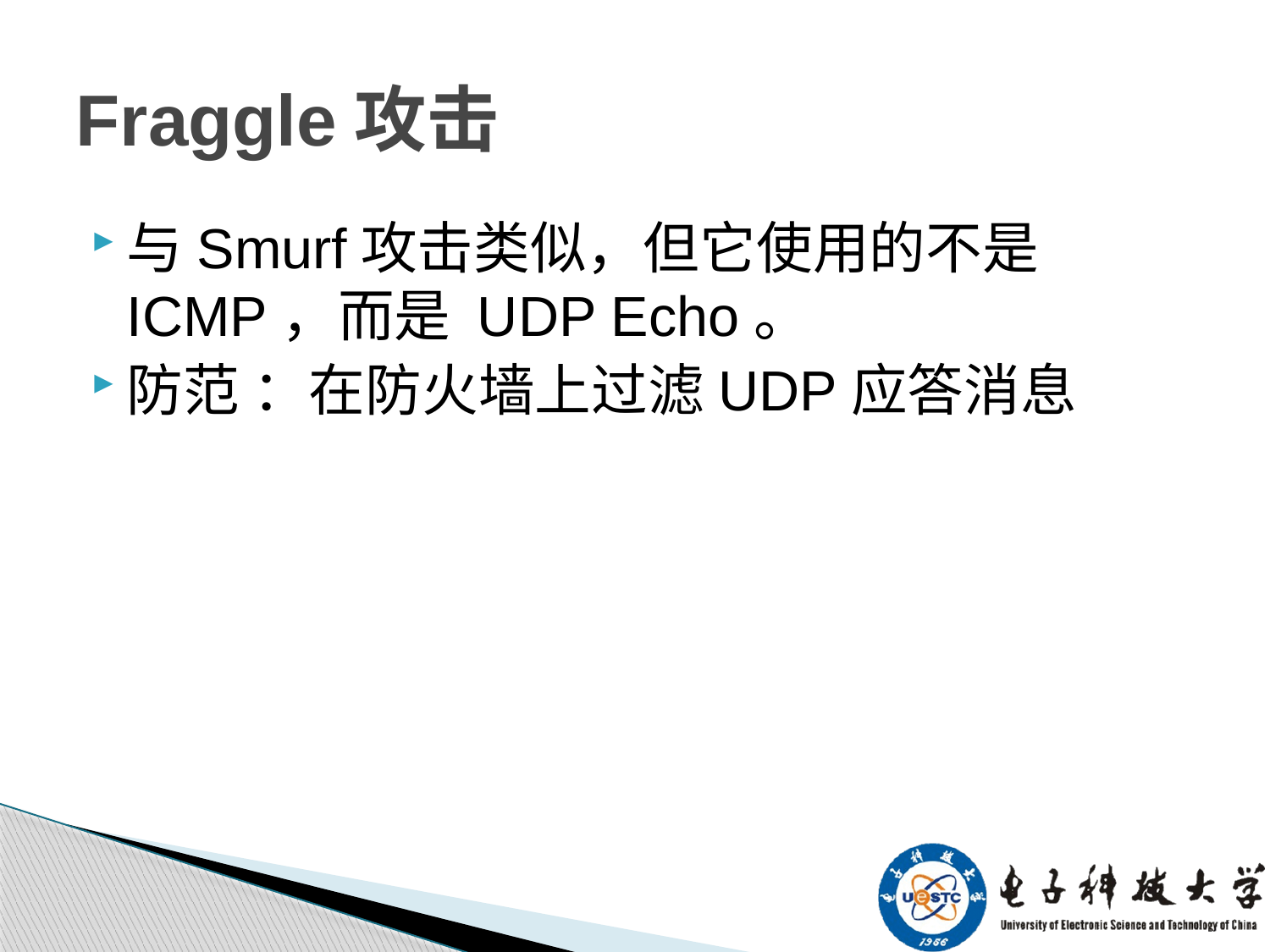

# Fraggle攻击
与Smurf攻击类似，但它使用的不是ICMP，而是 UDP Echo。
防范 ：在防火墙上过滤UDP应答消息